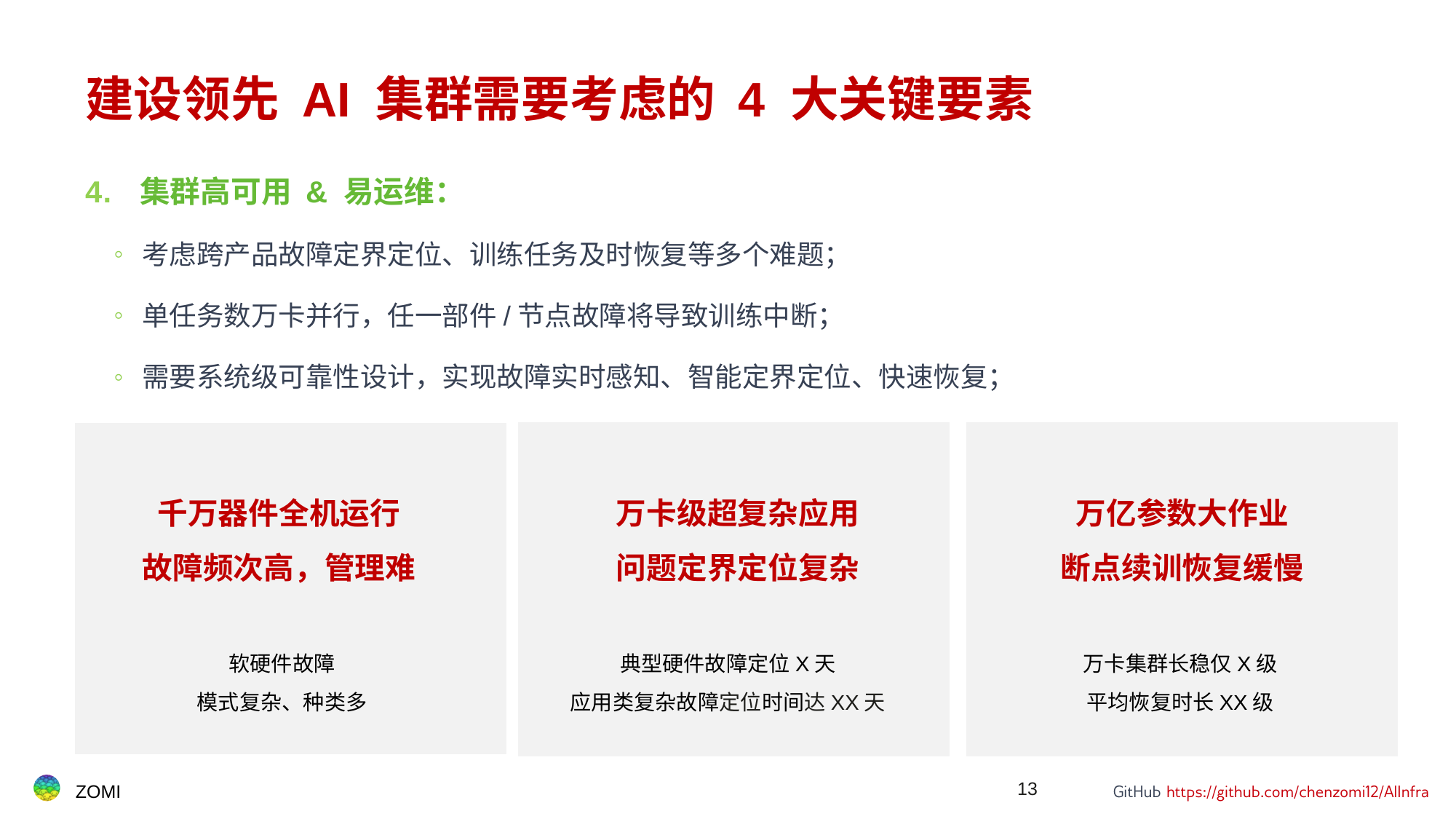

# 建设领先 AI 集群需要考虑的 4 大关键要素
集群高可用 & 易运维：
考虑跨产品故障定界定位、训练任务及时恢复等多个难题；
单任务数万卡并行，任一部件/节点故障将导致训练中断；
需要系统级可靠性设计，实现故障实时感知、智能定界定位、快速恢复；

千万器件全机运行
故障频次高，管理难
万卡级超复杂应用
问题定界定位复杂
万亿参数大作业
断点续训恢复缓慢
典型硬件故障定位X天
应用类复杂故障定位时间达XX天
软硬件故障
模式复杂、种类多
万卡集群长稳仅X级
平均恢复时长XX级